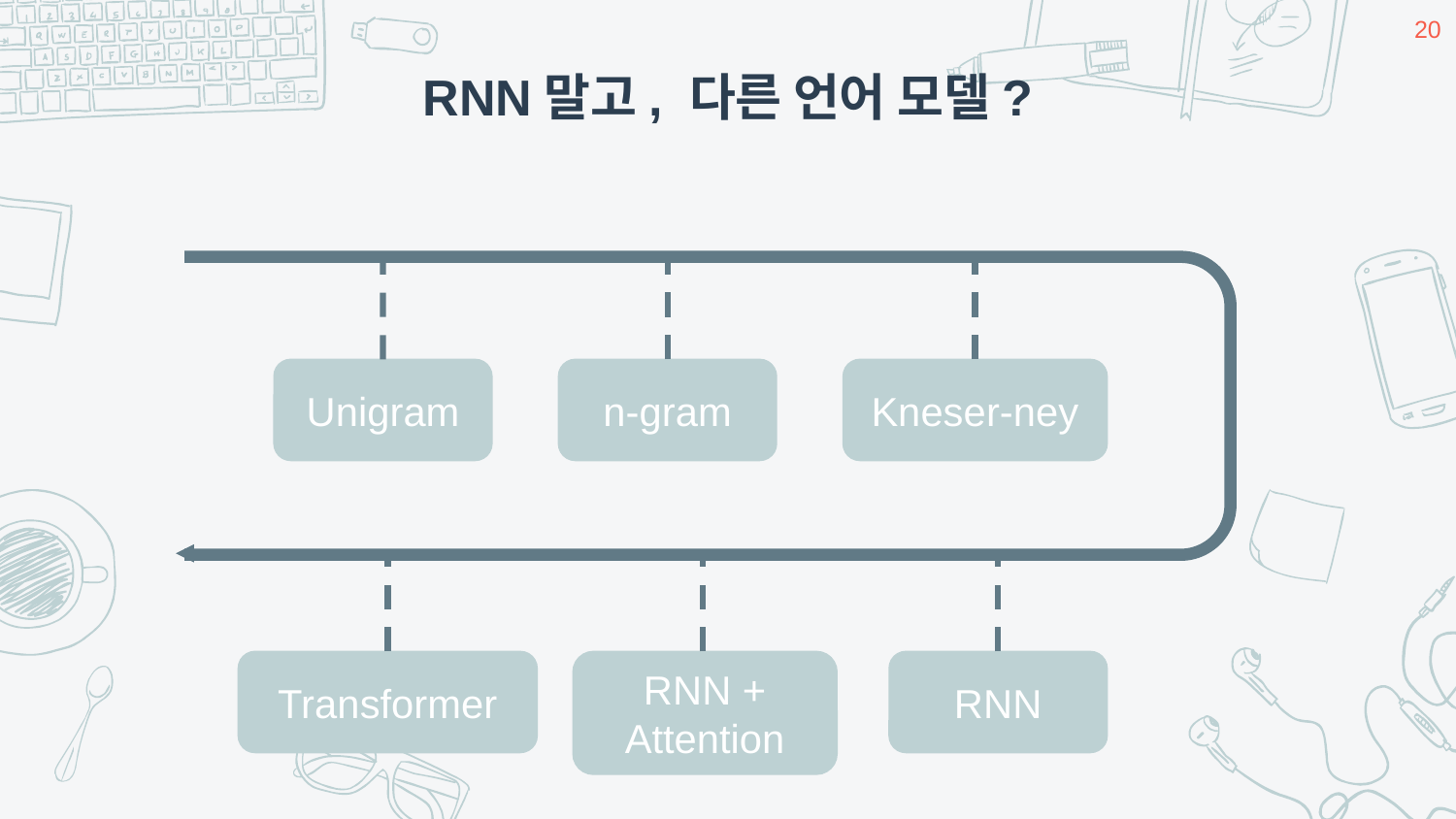

20
RNN말고, 다른 언어 모델?

Unigram
n-gram
Kneser-ney
Transformer
RNN + Attention
RNN